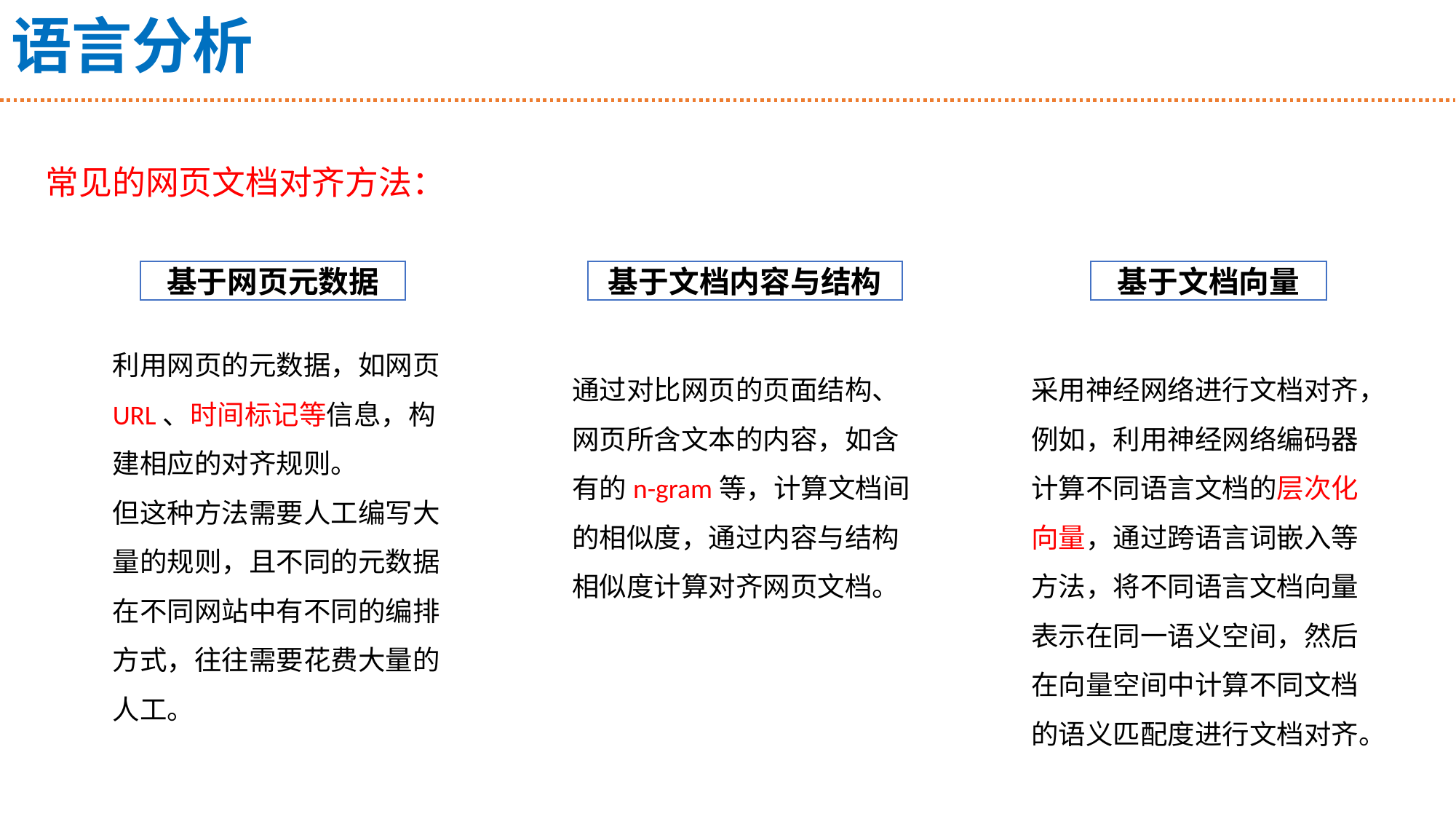

# 语言分析
常见的网页文档对齐方法：
基于网页元数据
基于文档内容与结构
基于文档向量
利用网页的元数据，如网页URL、时间标记等信息，构建相应的对齐规则。
但这种方法需要人工编写大量的规则，且不同的元数据在不同网站中有不同的编排方式，往往需要花费大量的人工。
通过对比网页的页面结构、网页所含文本的内容，如含有的n-gram等，计算文档间的相似度，通过内容与结构相似度计算对齐网页文档。
采用神经网络进行文档对齐，例如，利用神经网络编码器计算不同语言文档的层次化向量，通过跨语言词嵌入等方法，将不同语言文档向量表示在同一语义空间，然后在向量空间中计算不同文档的语义匹配度进行文档对齐。